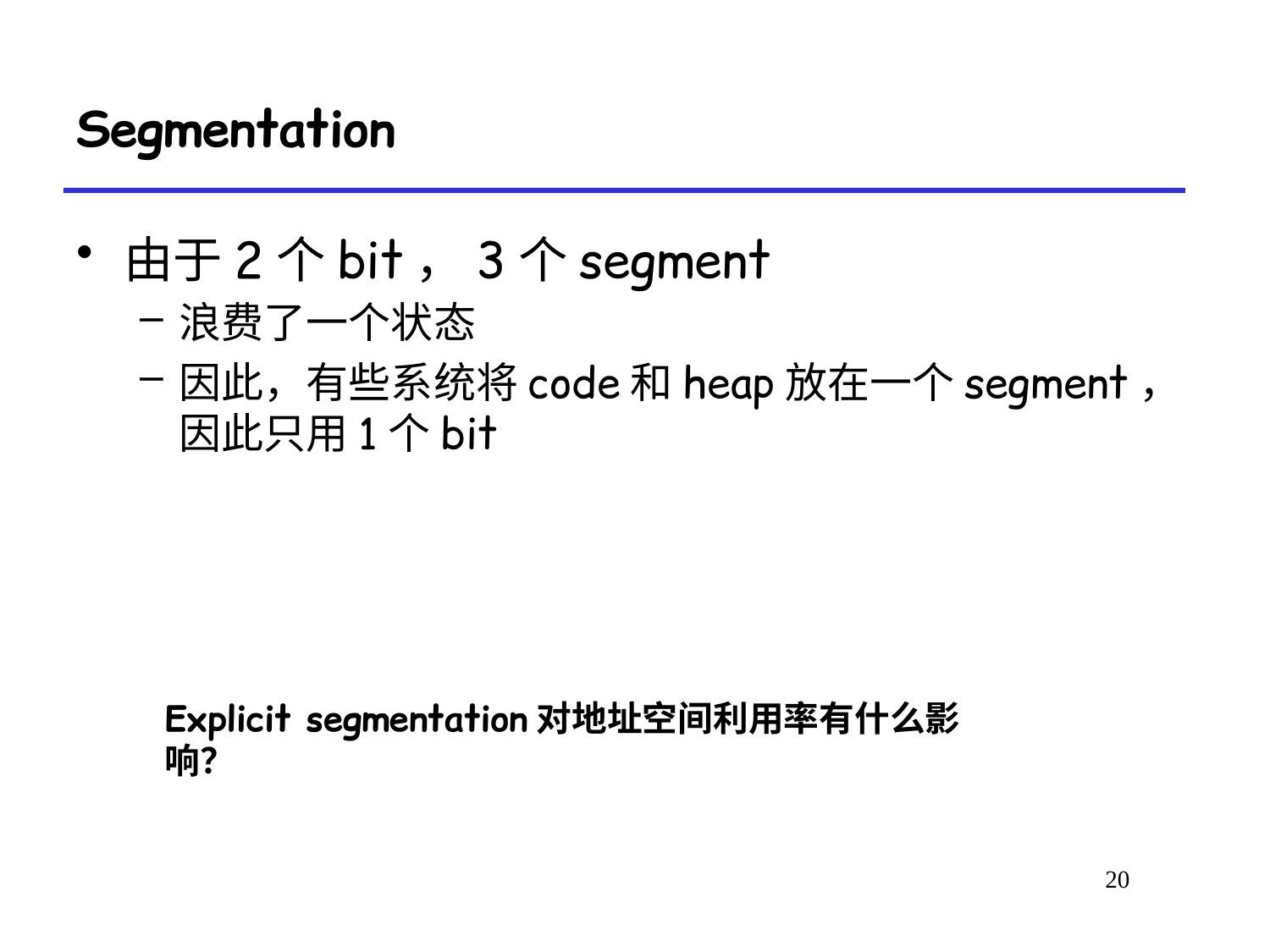

# Segmentation
由于2个bit，3个segment
浪费了一个状态
因此，有些系统将code和heap放在一个segment，因此只用1个bit
Explicit segmentation对地址空间利用率有什么影响？
20